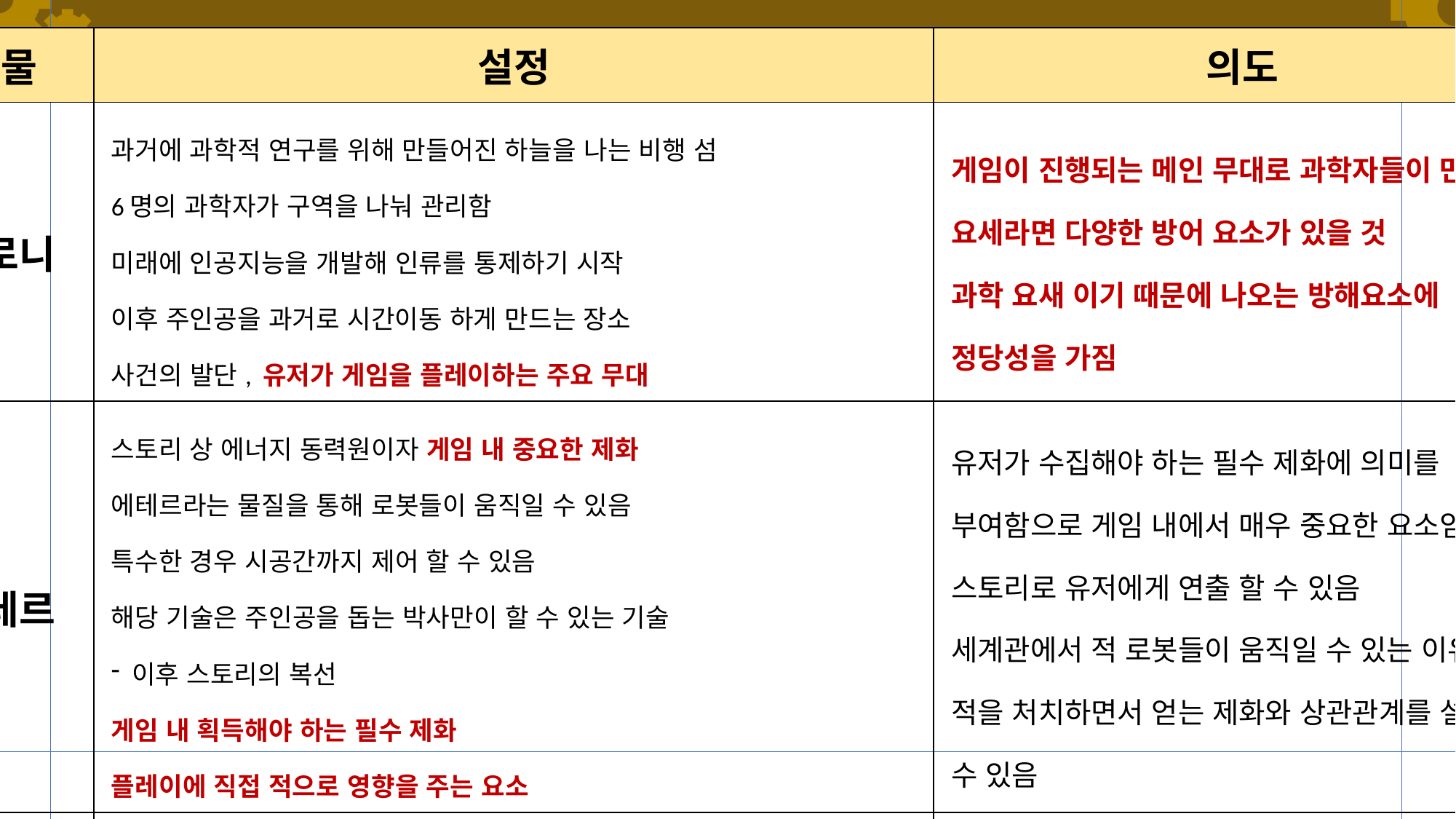

# 분석자료
개요
소개
디자인 컨셉
정리
| 인물 | 설정 | 의도 |
| --- | --- | --- |
| 콜로니 | 과거에 과학적 연구를 위해 만들어진 하늘을 나는 비행 섬 6명의 과학자가 구역을 나눠 관리함 미래에 인공지능을 개발해 인류를 통제하기 시작 이후 주인공을 과거로 시간이동 하게 만드는 장소 사건의 발단, 유저가 게임을 플레이하는 주요 무대 | 게임이 진행되는 메인 무대로 과학자들이 만든 요세라면 다양한 방어 요소가 있을 것 과학 요새 이기 때문에 나오는 방해요소에 정당성을 가짐 |
| 에테르 | 스토리 상 에너지 동력원이자 게임 내 중요한 제화 에테르라는 물질을 통해 로봇들이 움직일 수 있음 특수한 경우 시공간까지 제어 할 수 있음 해당 기술은 주인공을 돕는 박사만이 할 수 있는 기술 이후 스토리의 복선 게임 내 획득해야 하는 필수 제화 플레이에 직접 적으로 영향을 주는 요소 | 유저가 수집해야 하는 필수 제화에 의미를 부여함으로 게임 내에서 매우 중요한 요소임을 스토리로 유저에게 연출 할 수 있음 세계관에서 적 로봇들이 움직일 수 있는 이유와 적을 처치하면서 얻는 제화와 상관관계를 설명할 수 있음 |
| 시공간 | 에테르라는 물질을 통해 제어할 수 있는 현실에서는 불가능한 기술 시공간을 제어하기 위해 많은 양의 에테르(동력원)가(이) 필요 주인공이 사망하기 직전 에테르 장치를 활용해 과거로 넘어 갈 수 있다. | 캐릭터가 죽어도 다시 살아날 수 있는 이유를 스토리로 표현 주인공의 스킬의 컨셉에 대한 개연성 부여 요소 현실에 불가능한 기술에 대한 거부감 해소 |
1. 세계관 설정